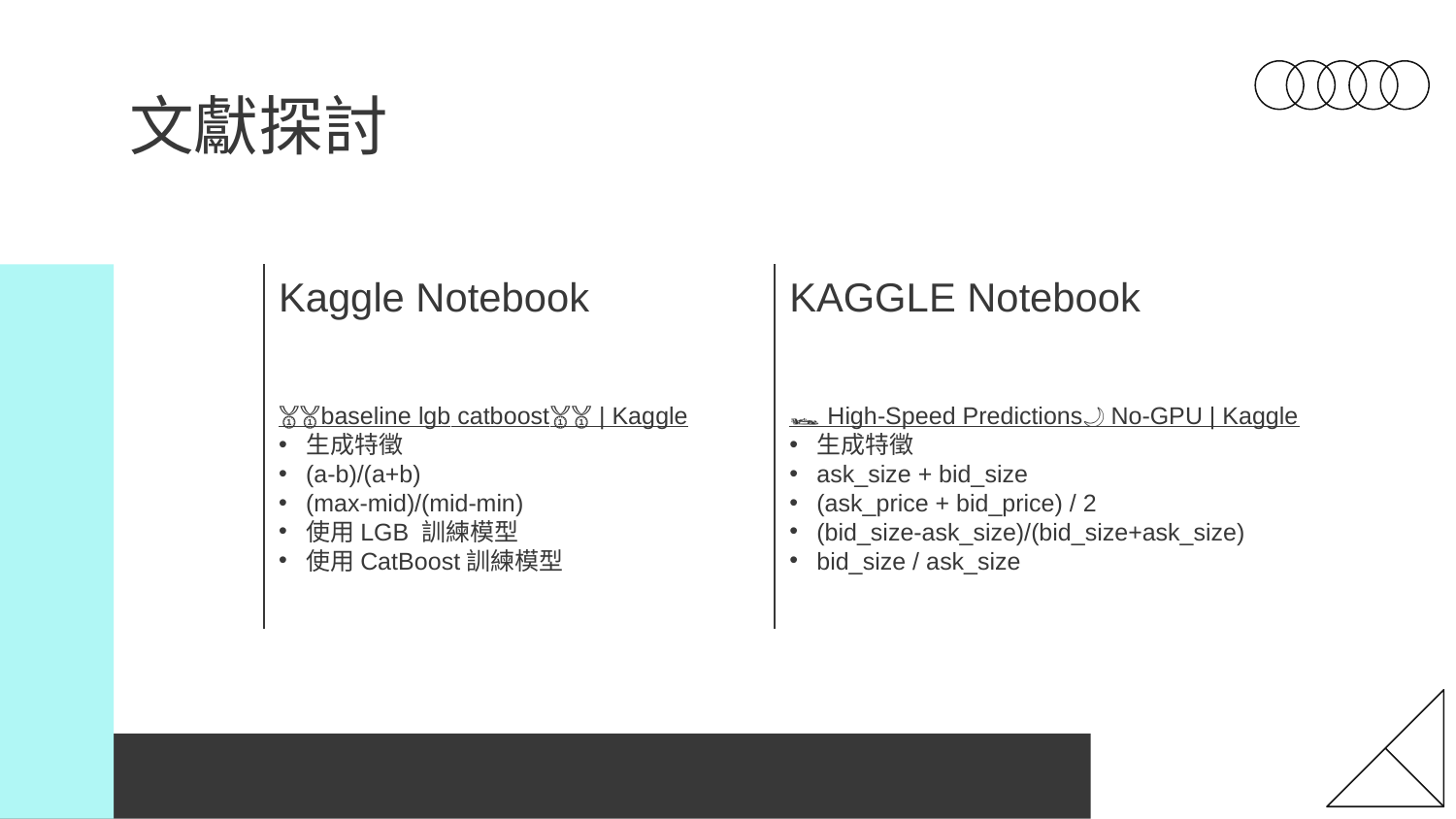

# 文獻探討
Kaggle Notebook
KAGGLE Notebook
🥇🥇baseline lgb catboost🥇🥇 | Kaggle
生成特徵
(a-b)/(a+b)
(max-mid)/(mid-min)
使用LGB 訓練模型
使用CatBoost訓練模型
🏎️ High-Speed Predictions🌙 No-GPU | Kaggle
生成特徵
ask_size + bid_size
(ask_price + bid_price) / 2
(bid_size-ask_size)/(bid_size+ask_size)
bid_size / ask_size